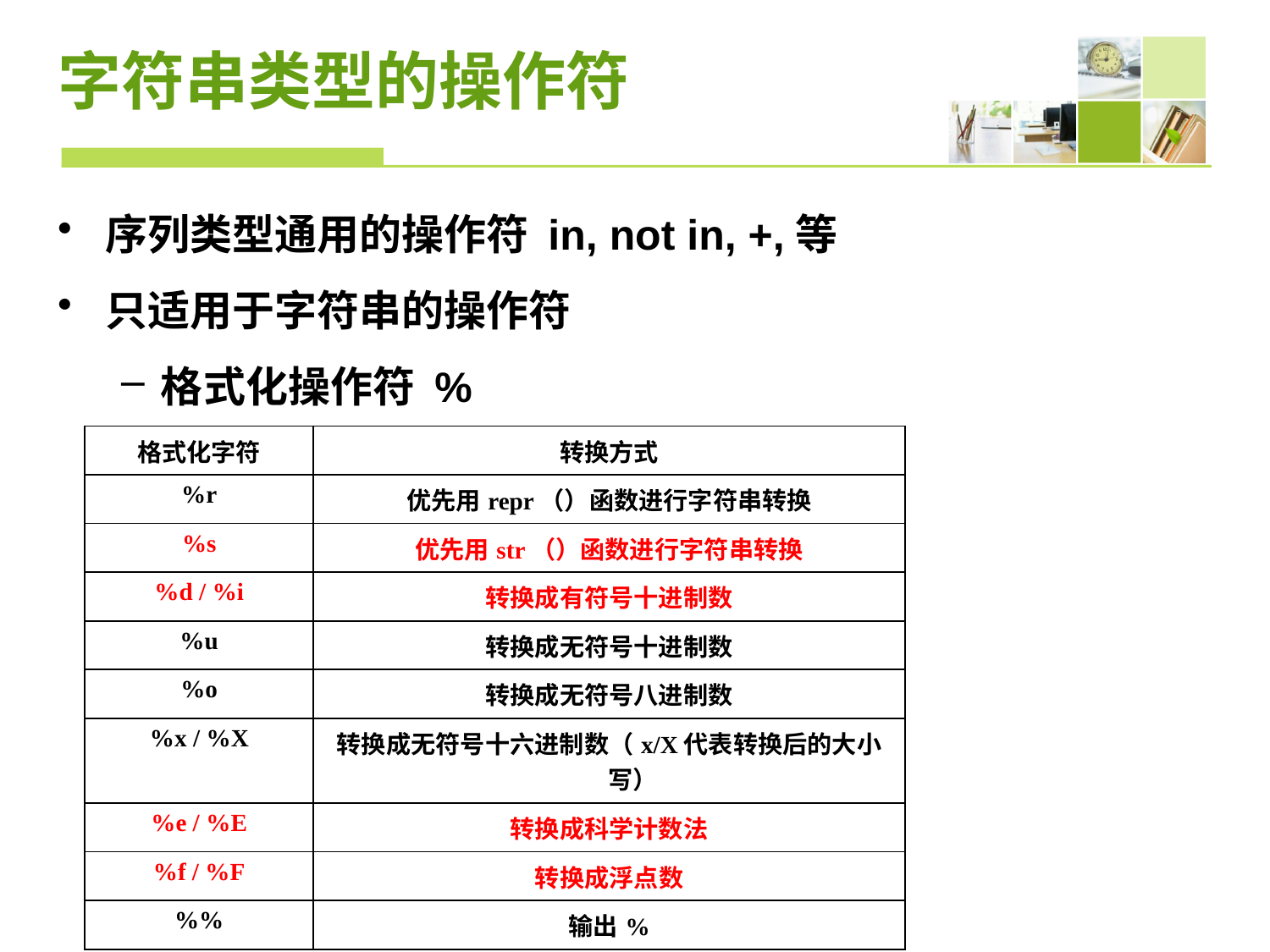

# 字符串类型的操作符
序列类型通用的操作符 in, not in, +,等
只适用于字符串的操作符
格式化操作符 %
| 格式化字符 | 转换方式 |
| --- | --- |
| %r | 优先用repr（）函数进行字符串转换 |
| %s | 优先用str（）函数进行字符串转换 |
| %d / %i | 转换成有符号十进制数 |
| %u | 转换成无符号十进制数 |
| %o | 转换成无符号八进制数 |
| %x / %X | 转换成无符号十六进制数（x/X代表转换后的大小写） |
| %e / %E | 转换成科学计数法 |
| %f / %F | 转换成浮点数 |
| %% | 输出% |